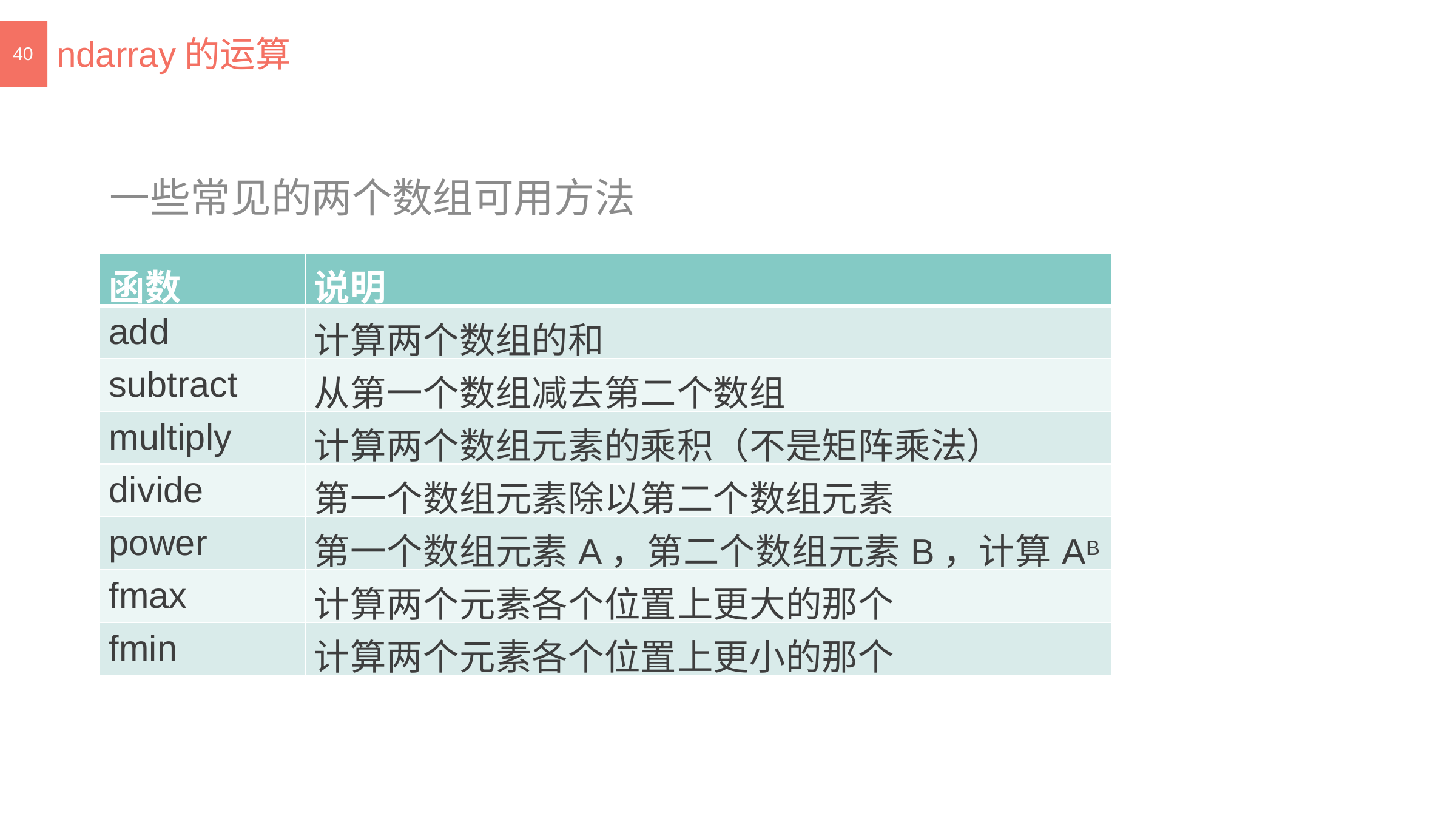

# ndarray的运算
40
一些常见的两个数组可用方法
| 函数 | 说明 |
| --- | --- |
| add | 计算两个数组的和 |
| subtract | 从第一个数组减去第二个数组 |
| multiply | 计算两个数组元素的乘积（不是矩阵乘法） |
| divide | 第一个数组元素除以第二个数组元素 |
| power | 第一个数组元素A，第二个数组元素B，计算AB |
| fmax | 计算两个元素各个位置上更大的那个 |
| fmin | 计算两个元素各个位置上更小的那个 |